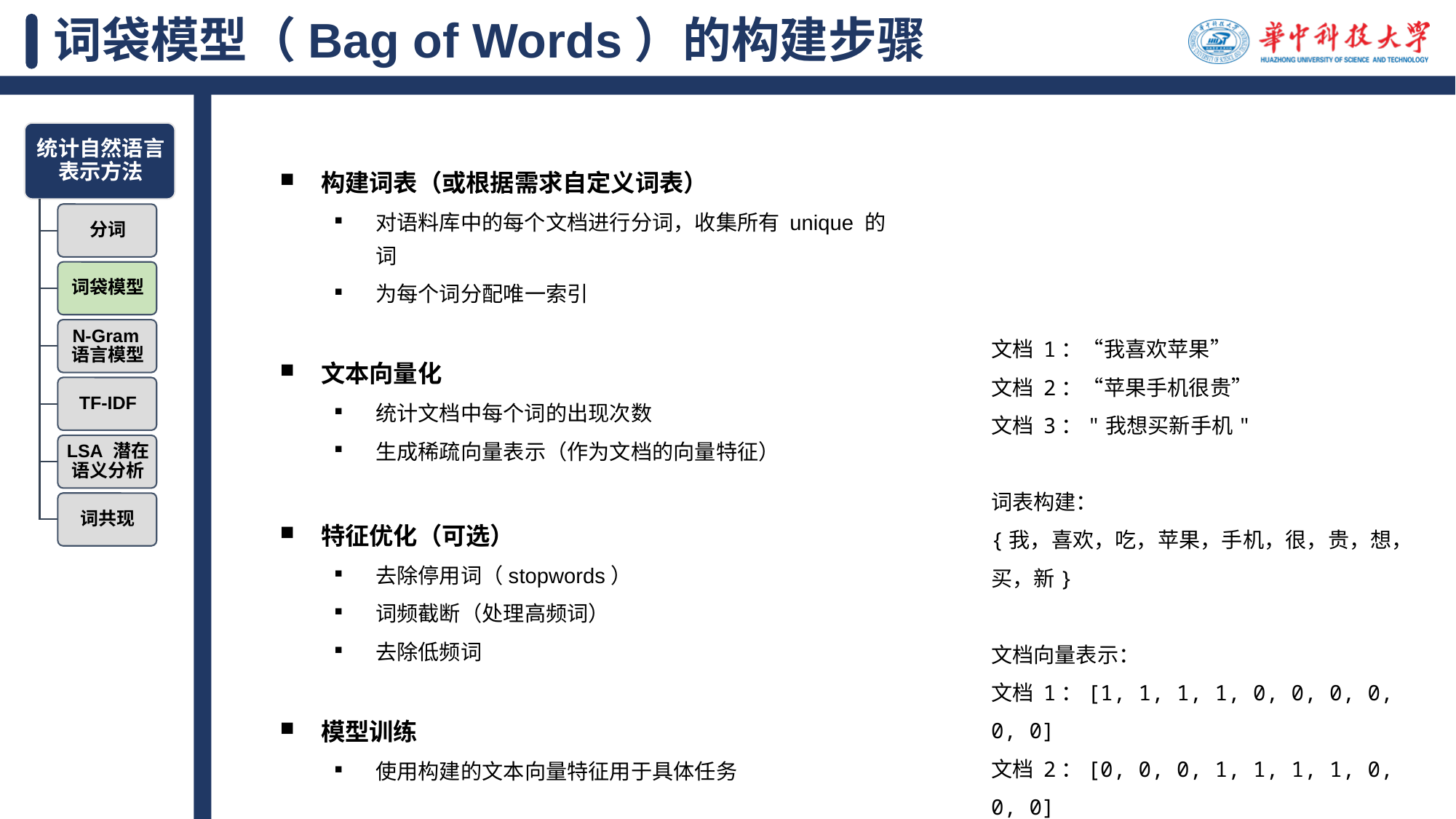

# 词袋模型（Bag of Words）的构建步骤
统计自然语言表示方法
分词
词袋模型
N-Gram语言模型
TF-IDF
LSA 潜在语义分析
词共现
构建词表（或根据需求自定义词表）
对语料库中的每个文档进行分词，收集所有 unique 的词
为每个词分配唯一索引

文本向量化
统计文档中每个词的出现次数
生成稀疏向量表示（作为文档的向量特征）

特征优化（可选）
去除停用词（stopwords）
词频截断（处理高频词）
去除低频词

模型训练
使用构建的文本向量特征用于具体任务
文档 1：“我喜欢苹果”
文档 2：“苹果手机很贵”
文档 3："我想买新手机"

词表构建：
{我，喜欢，吃，苹果，手机，很，贵，想，买，新}

文档向量表示：
文档 1：[1, 1, 1, 1, 0, 0, 0, 0, 0, 0]
文档 2：[0, 0, 0, 1, 1, 1, 1, 0, 0, 0]
文档 3：[1, 0, 0, 0, 1, 0, 0, 1, 1, 1]